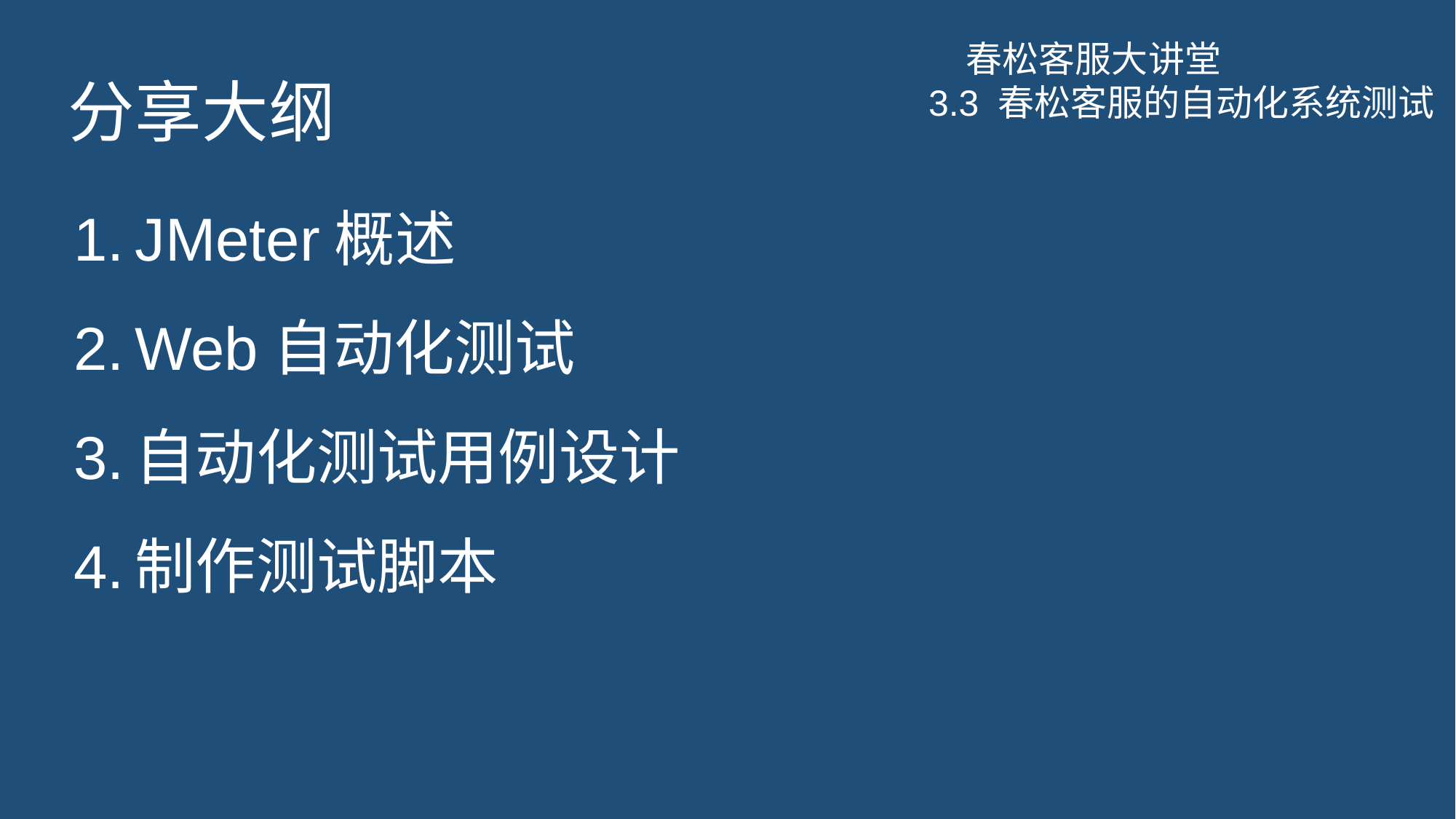

春松客服大讲堂
# 分享大纲
3.3 春松客服的自动化系统测试

JMeter概述
Web自动化测试
自动化测试用例设计
制作测试脚本